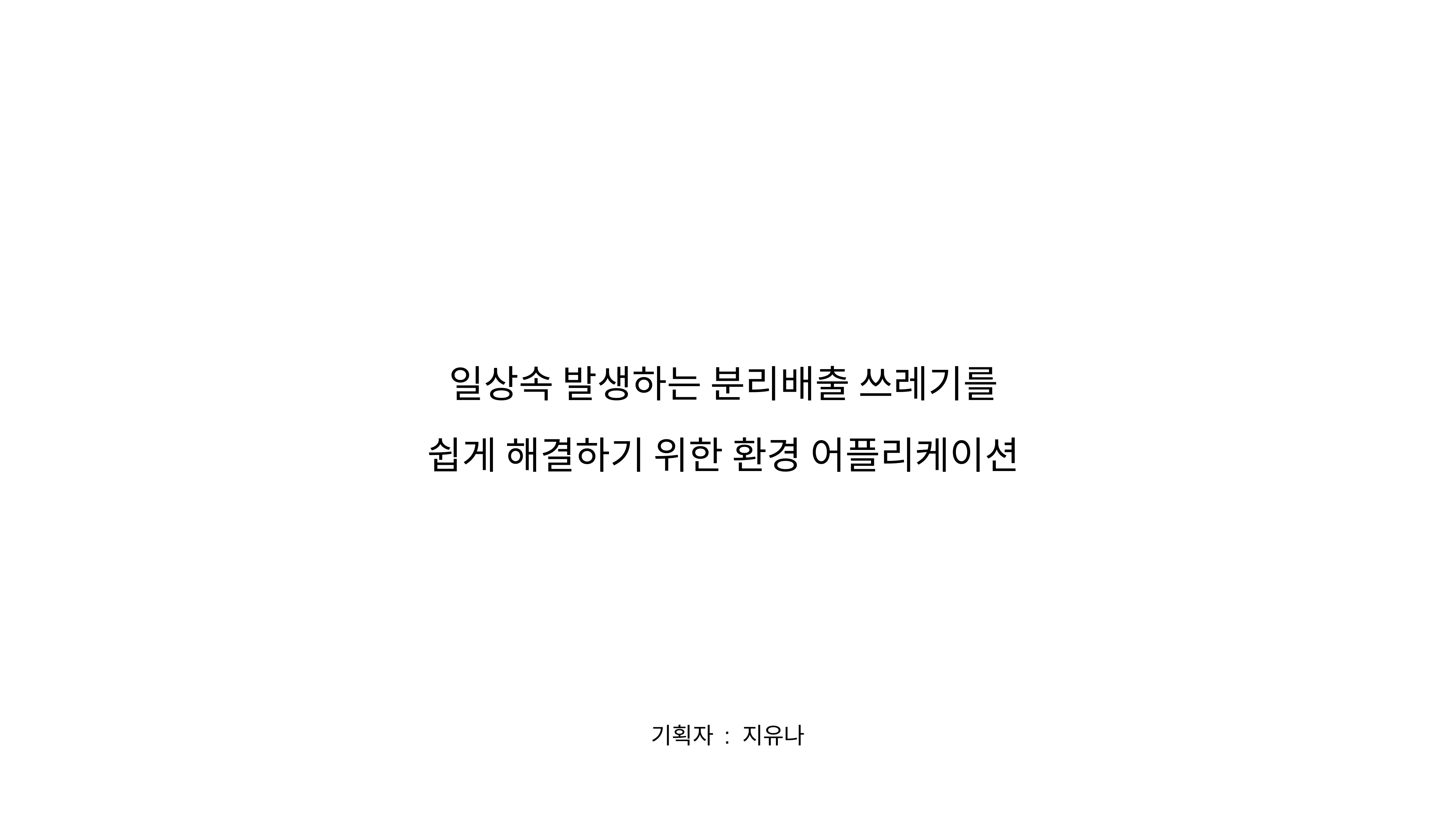

일상속 발생하는 분리배출 쓰레기를
쉽게 해결하기 위한 환경 어플리케이션
기획자 : 지유나